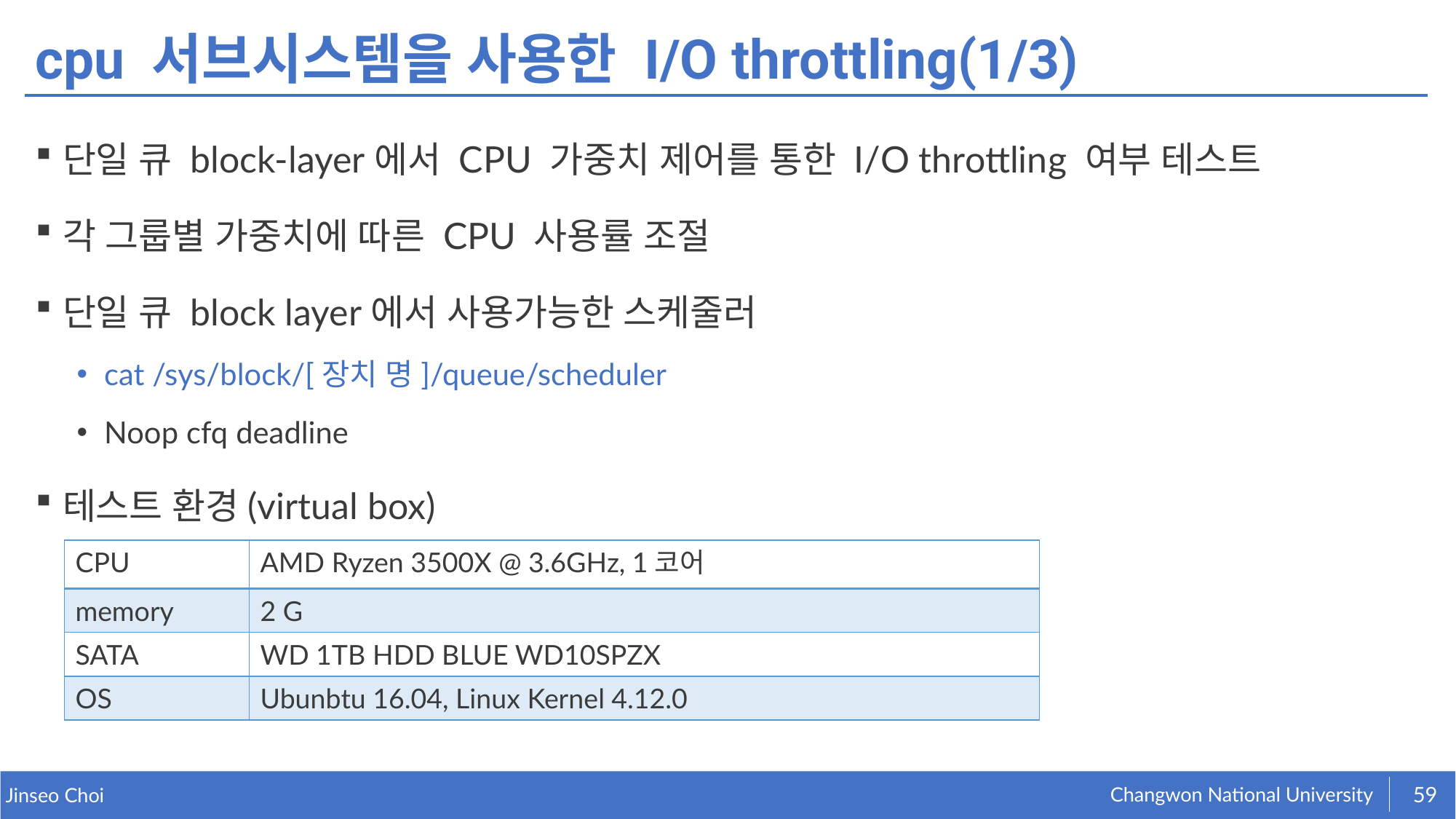

# cpu 서브시스템을 사용한 I/O throttling(1/3)
단일 큐 block-layer에서 CPU 가중치 제어를 통한 I/O throttling 여부 테스트
각 그룹별 가중치에 따른 CPU 사용률 조절
단일 큐 block layer에서 사용가능한 스케줄러
cat /sys/block/[장치 명]/queue/scheduler
Noop cfq deadline
테스트 환경(virtual box)

| CPU | AMD Ryzen 3500X @ 3.6GHz, 1코어 |
| --- | --- |
| memory | 2 G |
| SATA | WD 1TB HDD BLUE WD10SPZX |
| OS | Ubunbtu 16.04, Linux Kernel 4.12.0 |
59